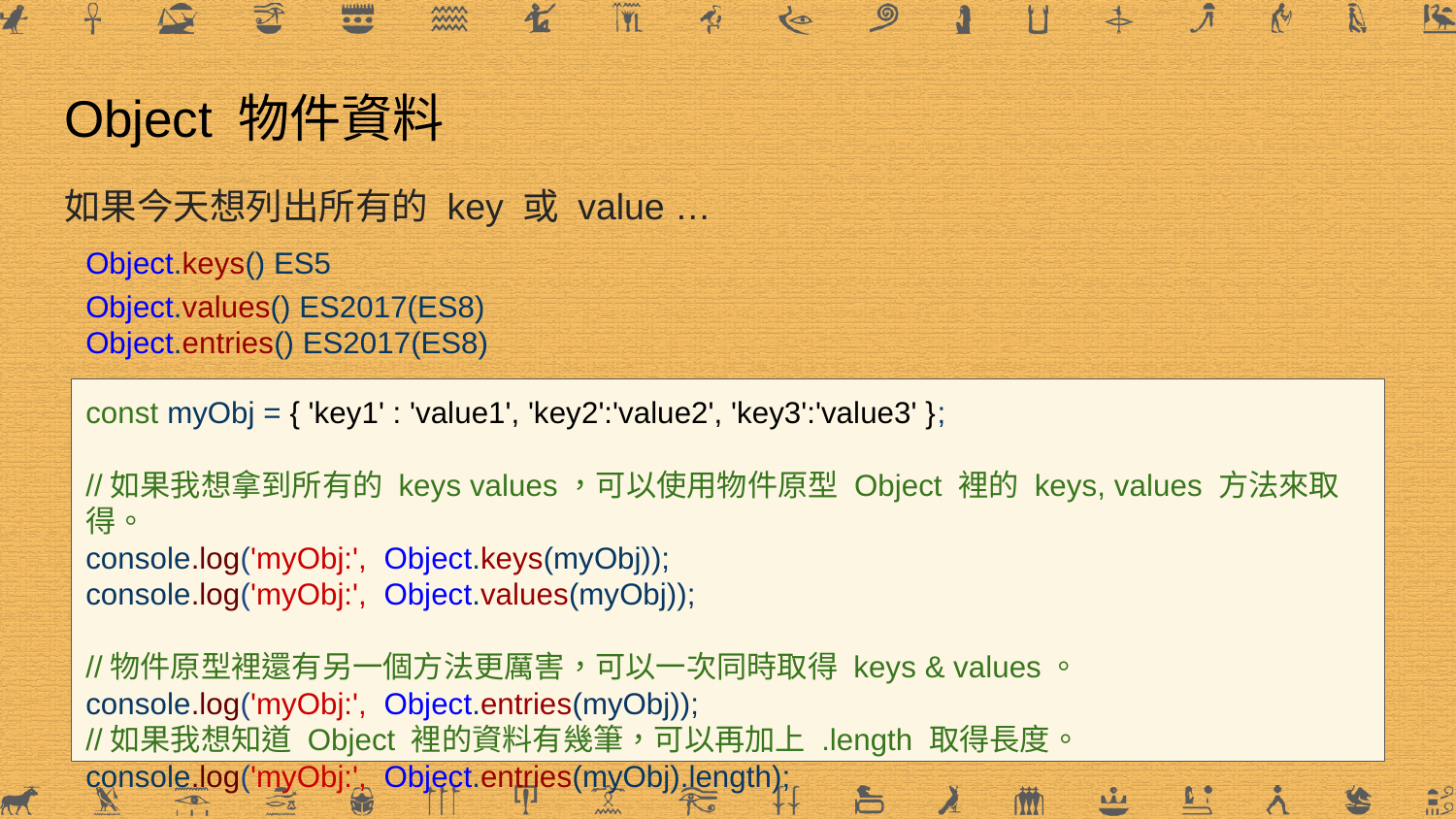

# Object 物件資料
如果今天想列出所有的 key 或 value …

Object.keys() ES5
Object.values() ES2017(ES8)
Object.entries() ES2017(ES8)
const myObj = { 'key1' : 'value1', 'key2':'value2', 'key3':'value3' };

//如果我想拿到所有的 keys values，可以使用物件原型 Object 裡的 keys, values 方法來取得。
console.log('myObj:',  Object.keys(myObj));
console.log('myObj:',  Object.values(myObj));

//物件原型裡還有另一個方法更厲害，可以一次同時取得 keys & values。
console.log('myObj:',  Object.entries(myObj));
//如果我想知道 Object 裡的資料有幾筆，可以再加上 .length 取得長度。
console.log('myObj:',  Object.entries(myObj).length);